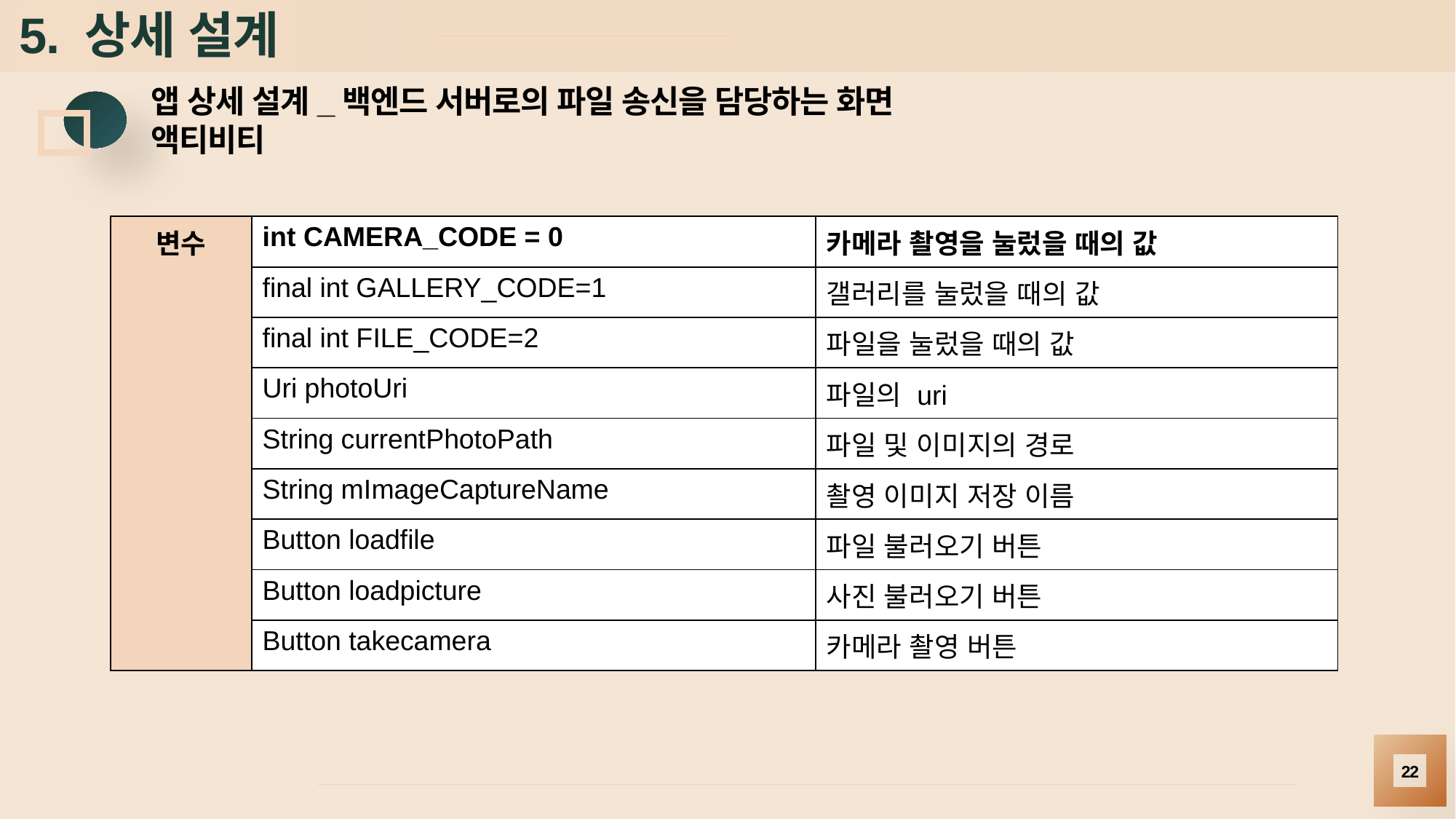

# 5. 상세 설계

앱 상세 설계_백엔드 서버로의 파일 송신을 담당하는 화면 액티비티

| 변수 | int CAMERA\_CODE = 0 | 카메라 촬영을 눌렀을 때의 값 |
| --- | --- | --- |
|  | final int GALLERY\_CODE=1 | 갤러리를 눌렀을 때의 값 |
|  | final int FILE\_CODE=2 | 파일을 눌렀을 때의 값 |
|  | Uri photoUri | 파일의 uri |
|  | String currentPhotoPath | 파일 및 이미지의 경로 |
|  | String mImageCaptureName | 촬영 이미지 저장 이름 |
|  | Button loadfile | 파일 불러오기 버튼 |
|  | Button loadpicture | 사진 불러오기 버튼 |
|  | Button takecamera | 카메라 촬영 버튼 |
22